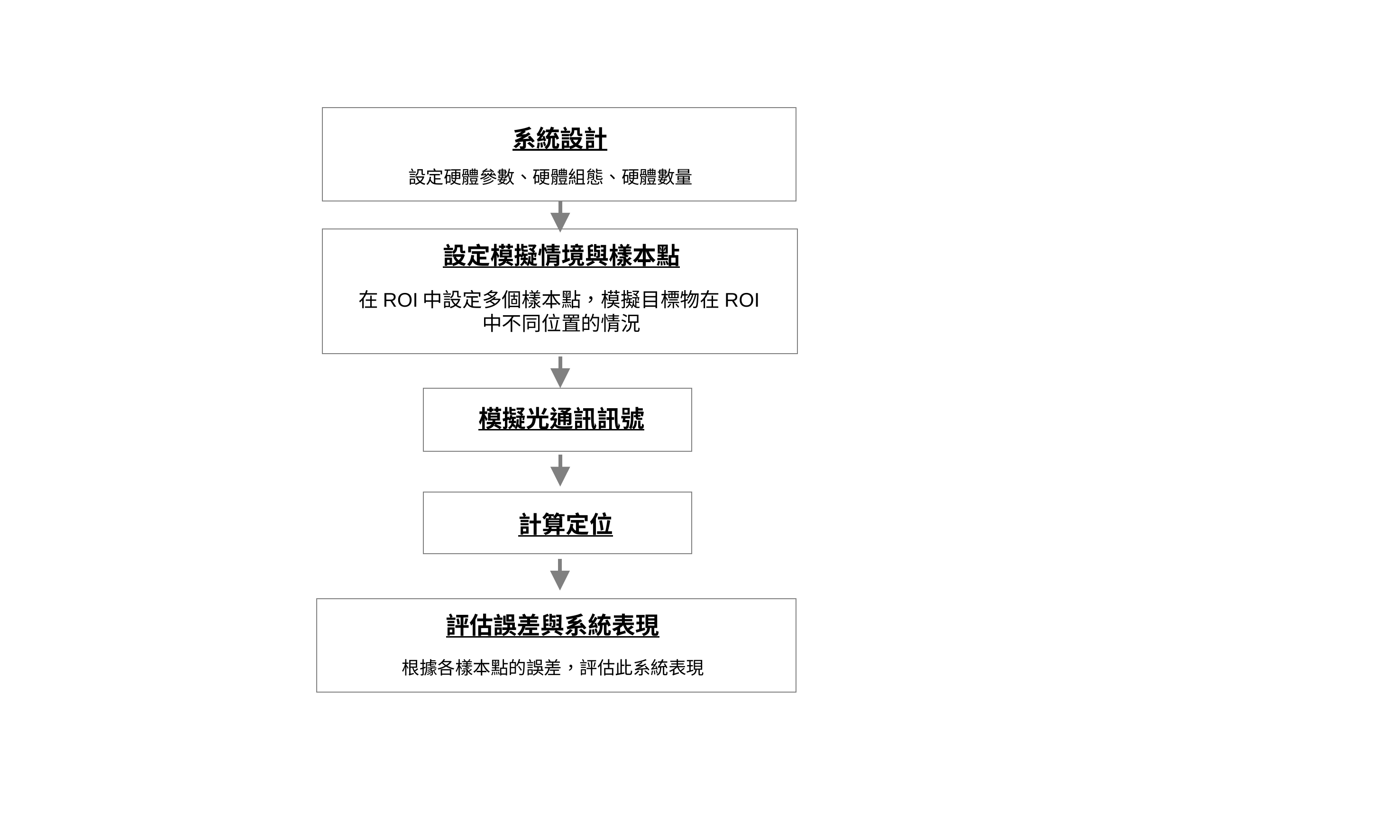

系統設計

設定硬體參數、硬體組態、硬體數量

設定模擬情境與樣本點
在ROI中設定多個樣本點，模擬目標物在ROI中不同位置的情況

模擬光通訊訊號

計算定位

評估誤差與系統表現
根據各樣本點的誤差，評估此系統表現